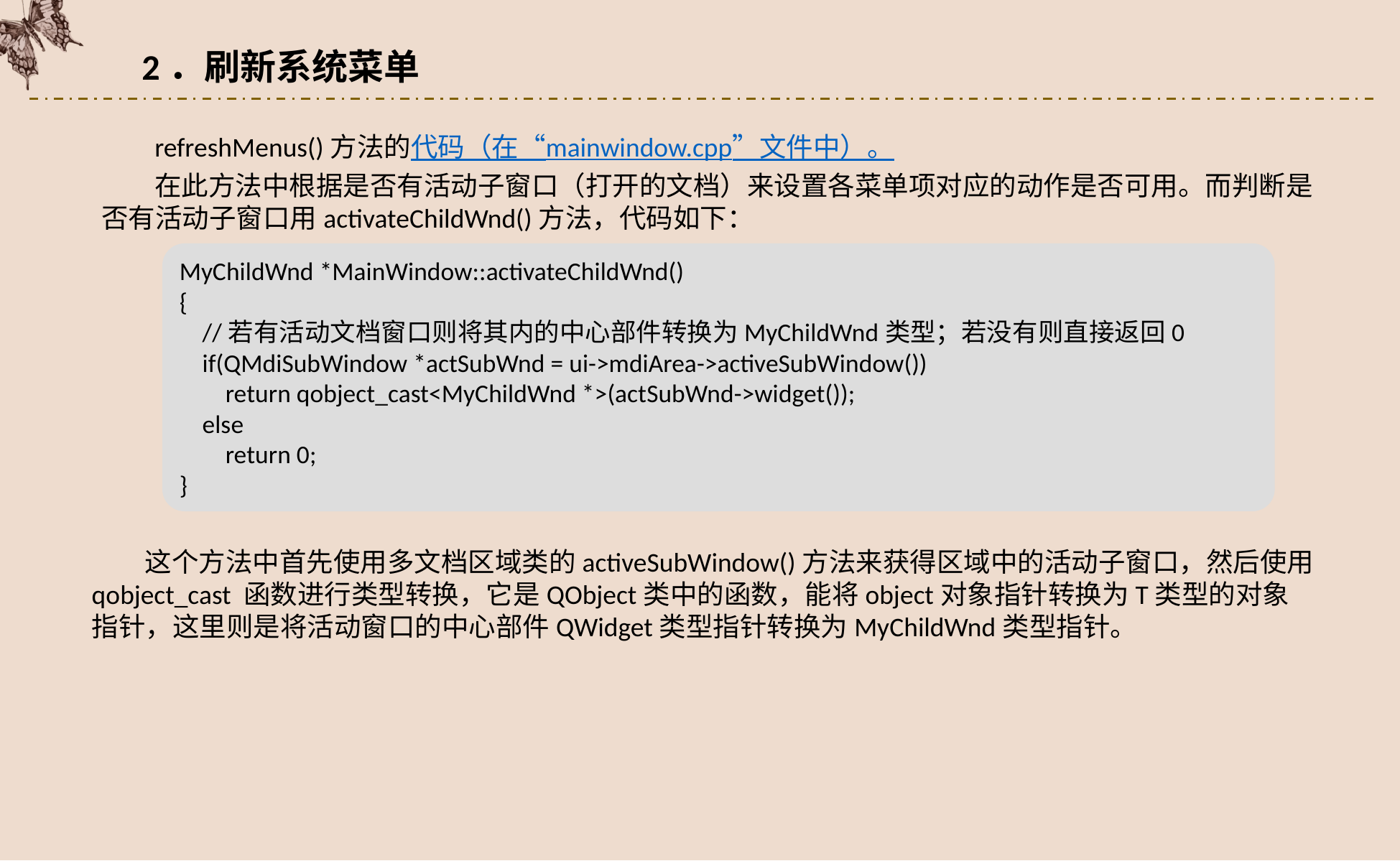

2．刷新系统菜单
refreshMenus()方法的代码（在“mainwindow.cpp”文件中）。
在此方法中根据是否有活动子窗口（打开的文档）来设置各菜单项对应的动作是否可用。而判断是否有活动子窗口用activateChildWnd()方法，代码如下：
MyChildWnd *MainWindow::activateChildWnd()
{
    //若有活动文档窗口则将其内的中心部件转换为MyChildWnd类型；若没有则直接返回0
    if(QMdiSubWindow *actSubWnd = ui->mdiArea->activeSubWindow())
        return qobject_cast<MyChildWnd *>(actSubWnd->widget());
    else
        return 0;
}
这个方法中首先使用多文档区域类的activeSubWindow()方法来获得区域中的活动子窗口，然后使用qobject_cast 函数进行类型转换，它是QObject类中的函数，能将object对象指针转换为T类型的对象指针，这里则是将活动窗口的中心部件QWidget类型指针转换为MyChildWnd类型指针。